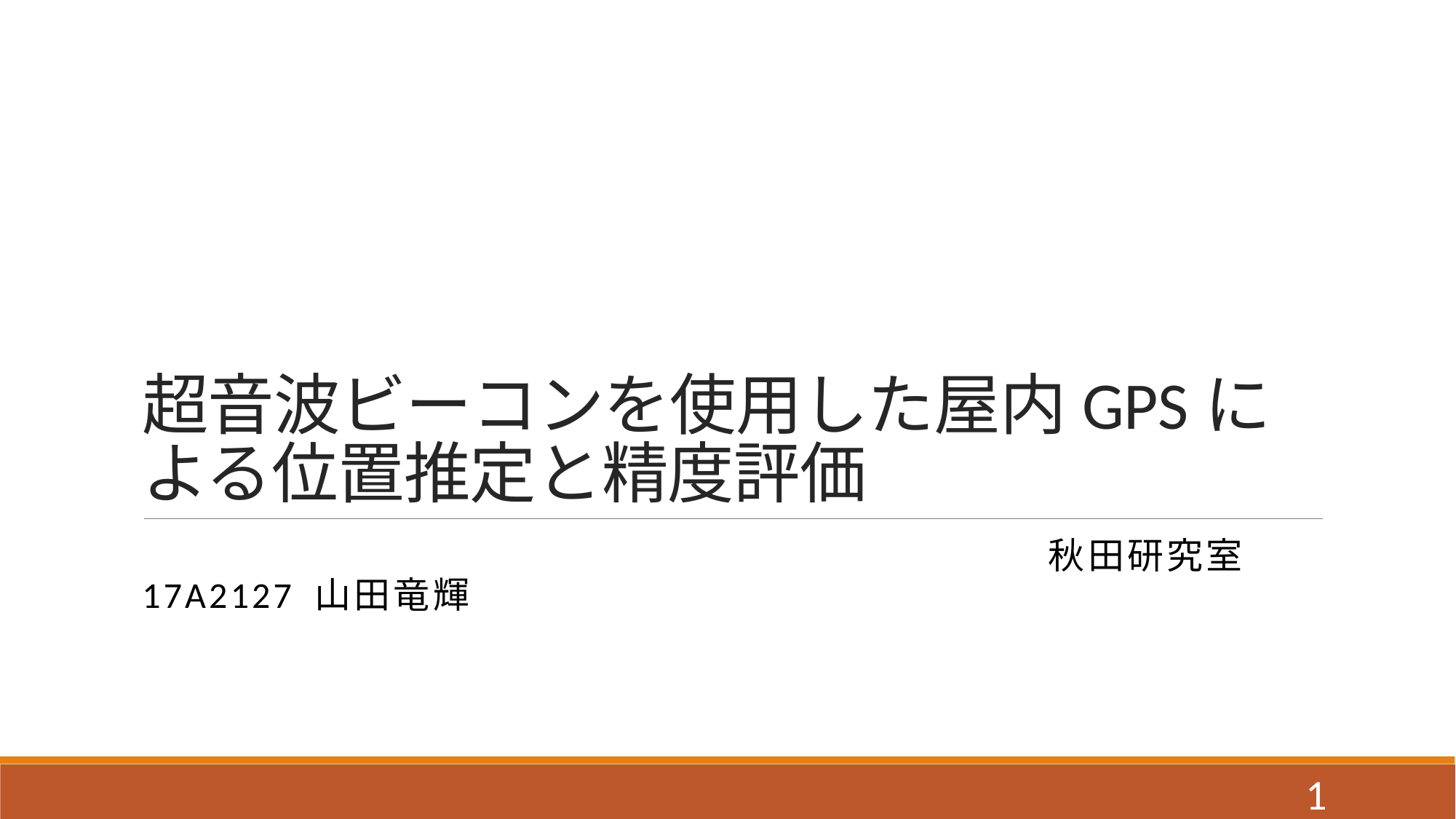

# 超音波ビーコンを使用した屋内GPSによる位置推定と精度評価
　　　　　　　　　　　　　　　　　　　　　　　秋田研究室　17A2127 山田竜輝
1